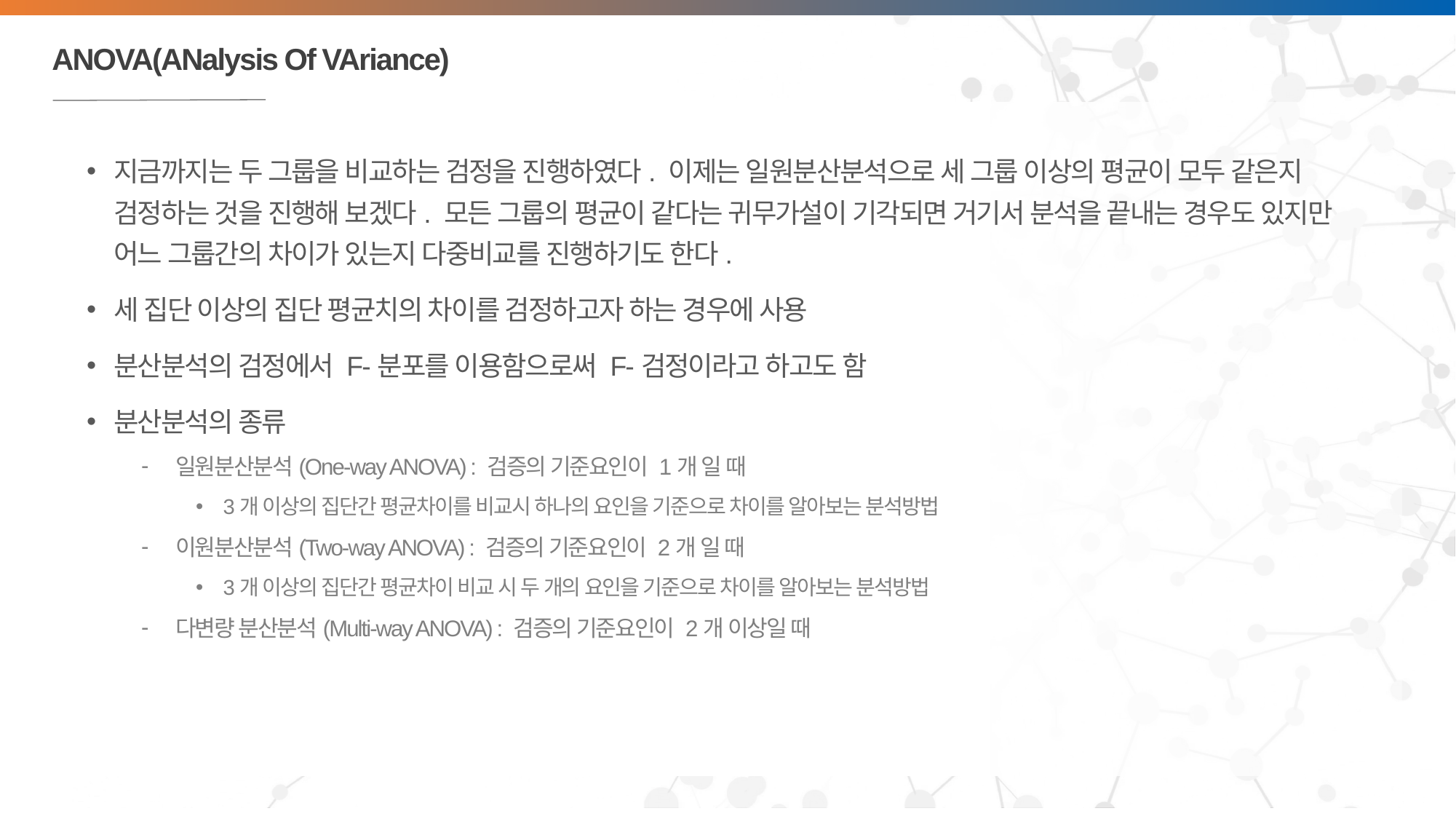

# ANOVA(ANalysis Of VAriance)

지금까지는 두 그룹을 비교하는 검정을 진행하였다. 이제는 일원분산분석으로 세 그룹 이상의 평균이 모두 같은지 검정하는 것을 진행해 보겠다. 모든 그룹의 평균이 같다는 귀무가설이 기각되면 거기서 분석을 끝내는 경우도 있지만 어느 그룹간의 차이가 있는지 다중비교를 진행하기도 한다.
세 집단 이상의 집단 평균치의 차이를 검정하고자 하는 경우에 사용
분산분석의 검정에서 F-분포를 이용함으로써 F-검정이라고 하고도 함
분산분석의 종류
일원분산분석(One-way ANOVA) : 검증의 기준요인이 1개 일 때
3개 이상의 집단간 평균차이를 비교시 하나의 요인을 기준으로 차이를 알아보는 분석방법
이원분산분석(Two-way ANOVA) : 검증의 기준요인이 2개 일 때
3개 이상의 집단간 평균차이 비교 시 두 개의 요인을 기준으로 차이를 알아보는 분석방법
다변량 분산분석(Multi-way ANOVA) : 검증의 기준요인이 2개 이상일 때